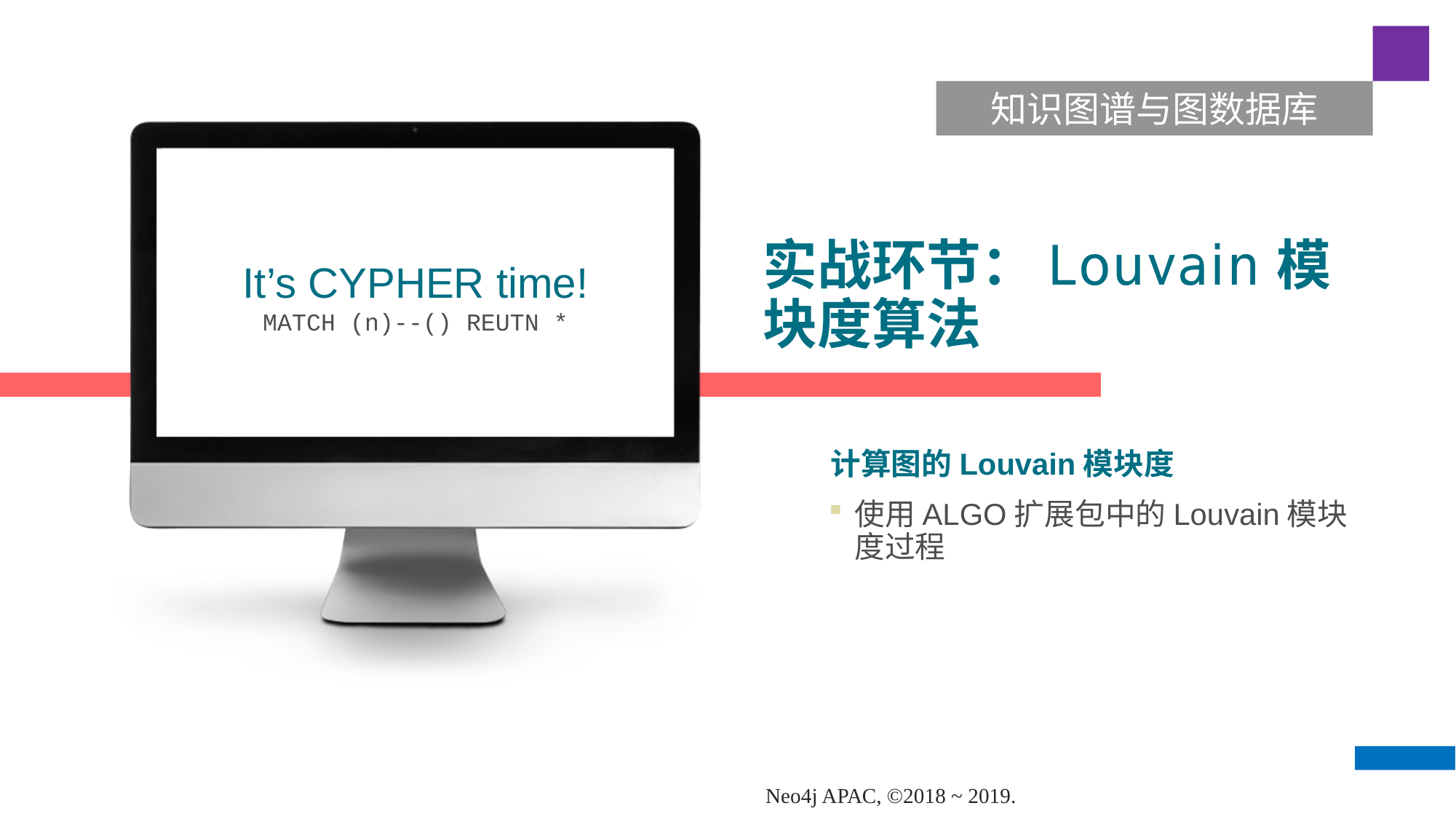

知识图谱与图数据库

It’s CYPHER time!
MATCH (n)--() REUTN *

# 实战环节：Louvain模块度算法
计算图的Louvain模块度
使用ALGO扩展包中的Louvain模块度过程